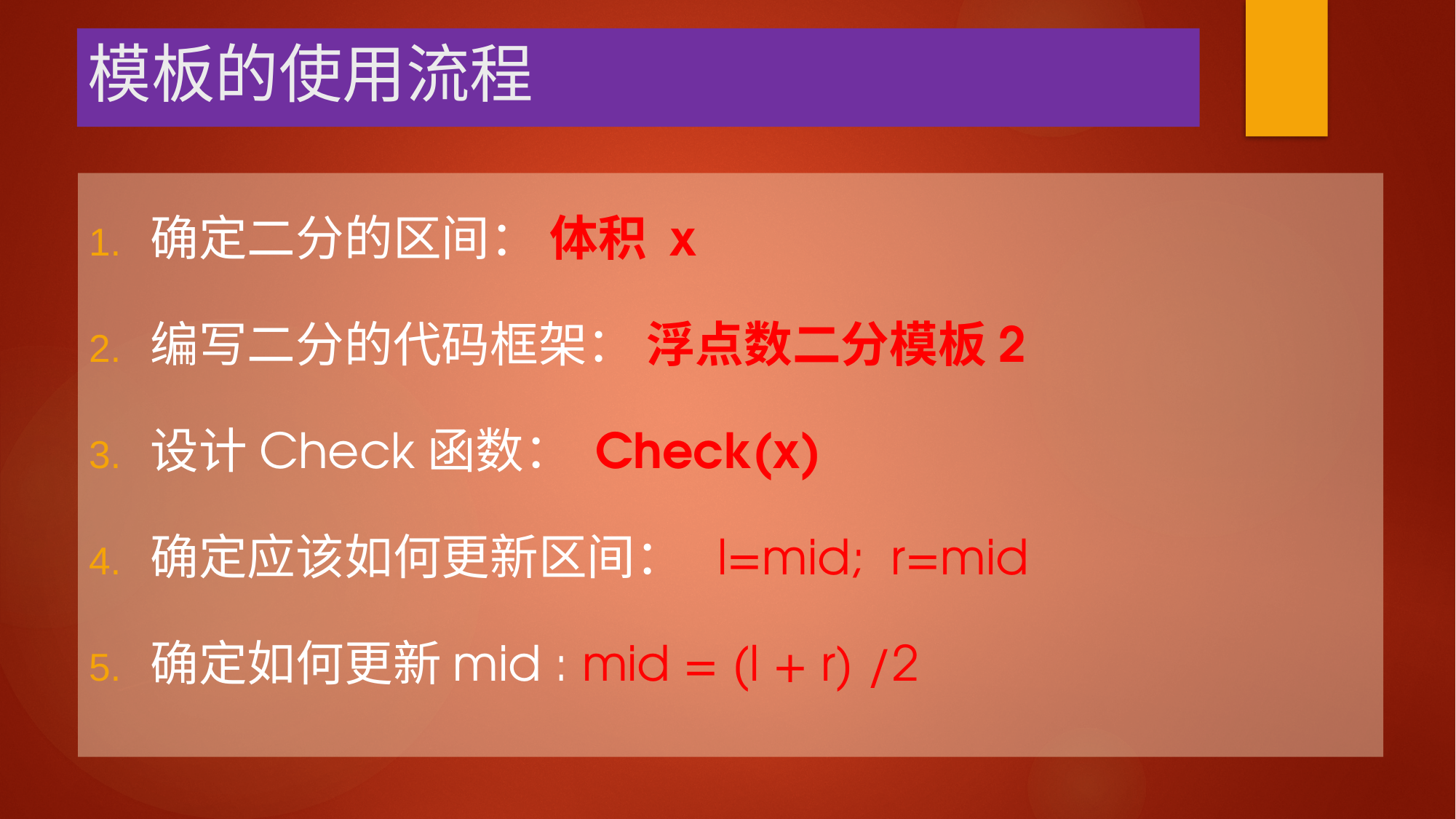

# 模板的使用流程
确定二分的区间： 体积 x
编写二分的代码框架： 浮点数二分模板2
设计Check函数： Check(x)
确定应该如何更新区间：  l=mid;  r=mid
确定如何更新mid : mid = (l + r) /2